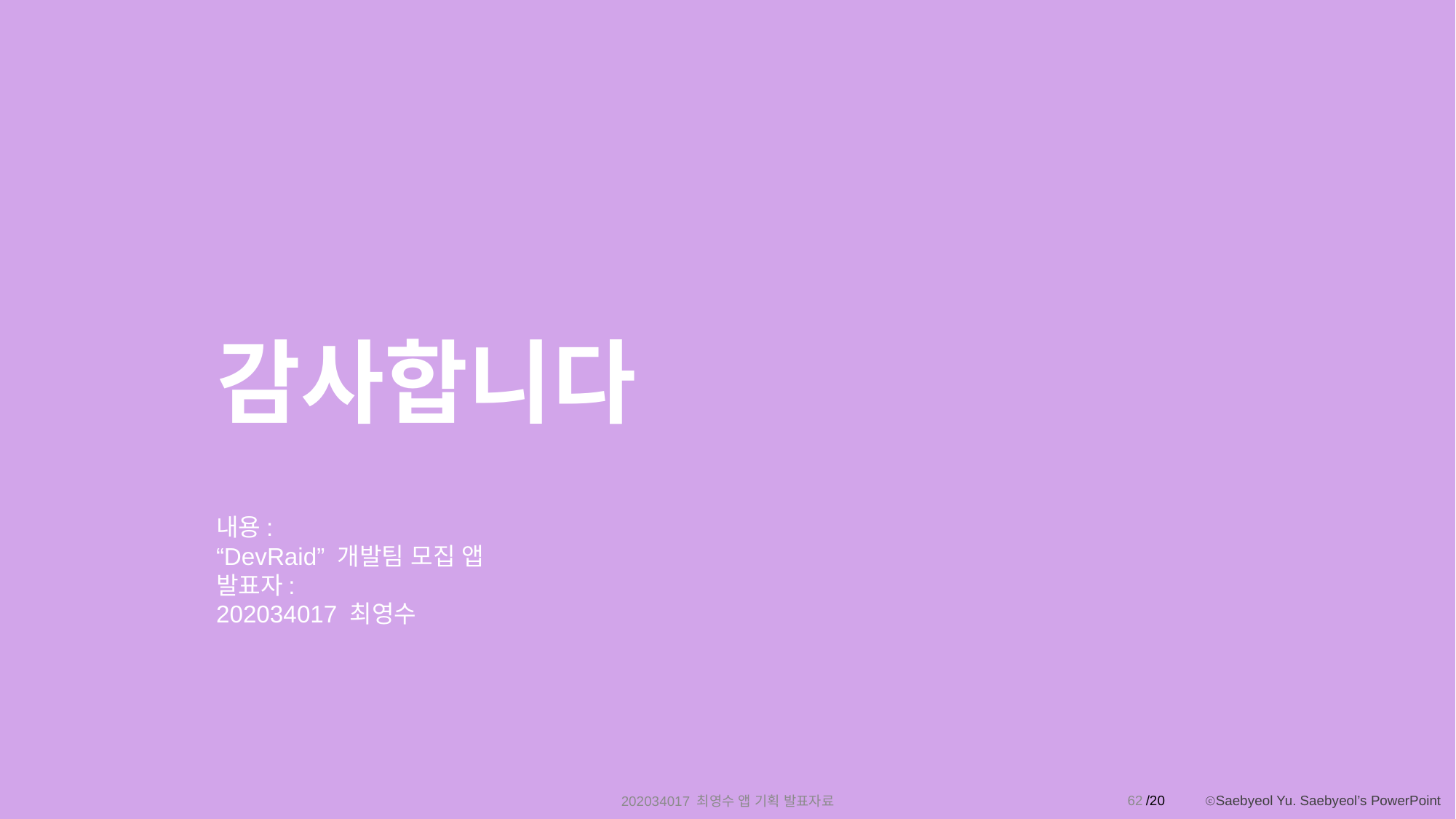

감사합니다
내용:
“DevRaid” 개발팀 모집 앱
발표자:
202034017 최영수
62
202034017 최영수 앱 기획 발표자료